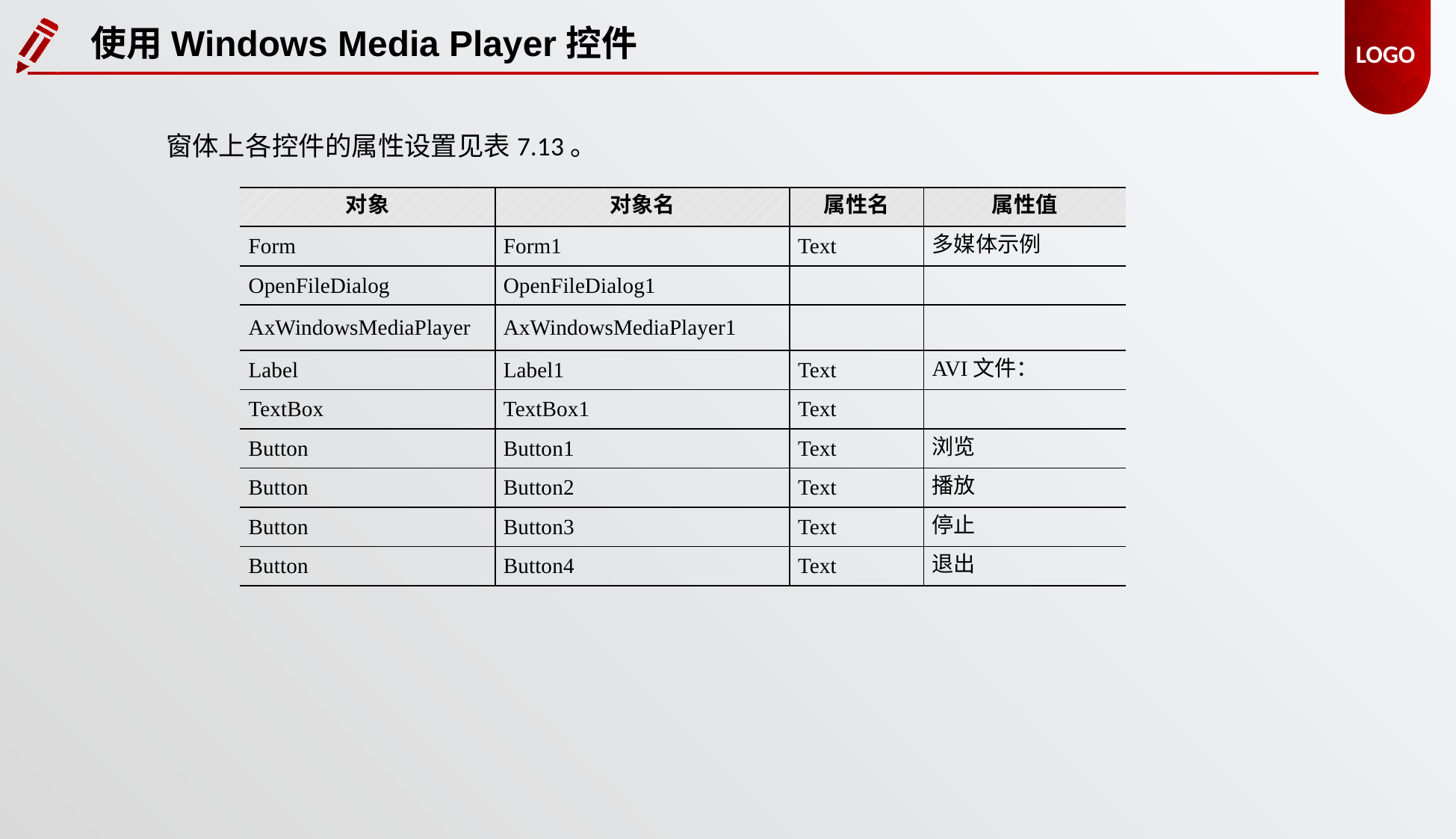

使用Windows Media Player控件
窗体上各控件的属性设置见表7.13。
| 对象 | 对象名 | 属性名 | 属性值 |
| --- | --- | --- | --- |
| Form | Form1 | Text | 多媒体示例 |
| OpenFileDialog | OpenFileDialog1 |  |  |
| AxWindowsMediaPlayer | AxWindowsMediaPlayer1 |  |  |
| Label | Label1 | Text | AVI文件： |
| TextBox | TextBox1 | Text |  |
| Button | Button1 | Text | 浏览 |
| Button | Button2 | Text | 播放 |
| Button | Button3 | Text | 停止 |
| Button | Button4 | Text | 退出 |